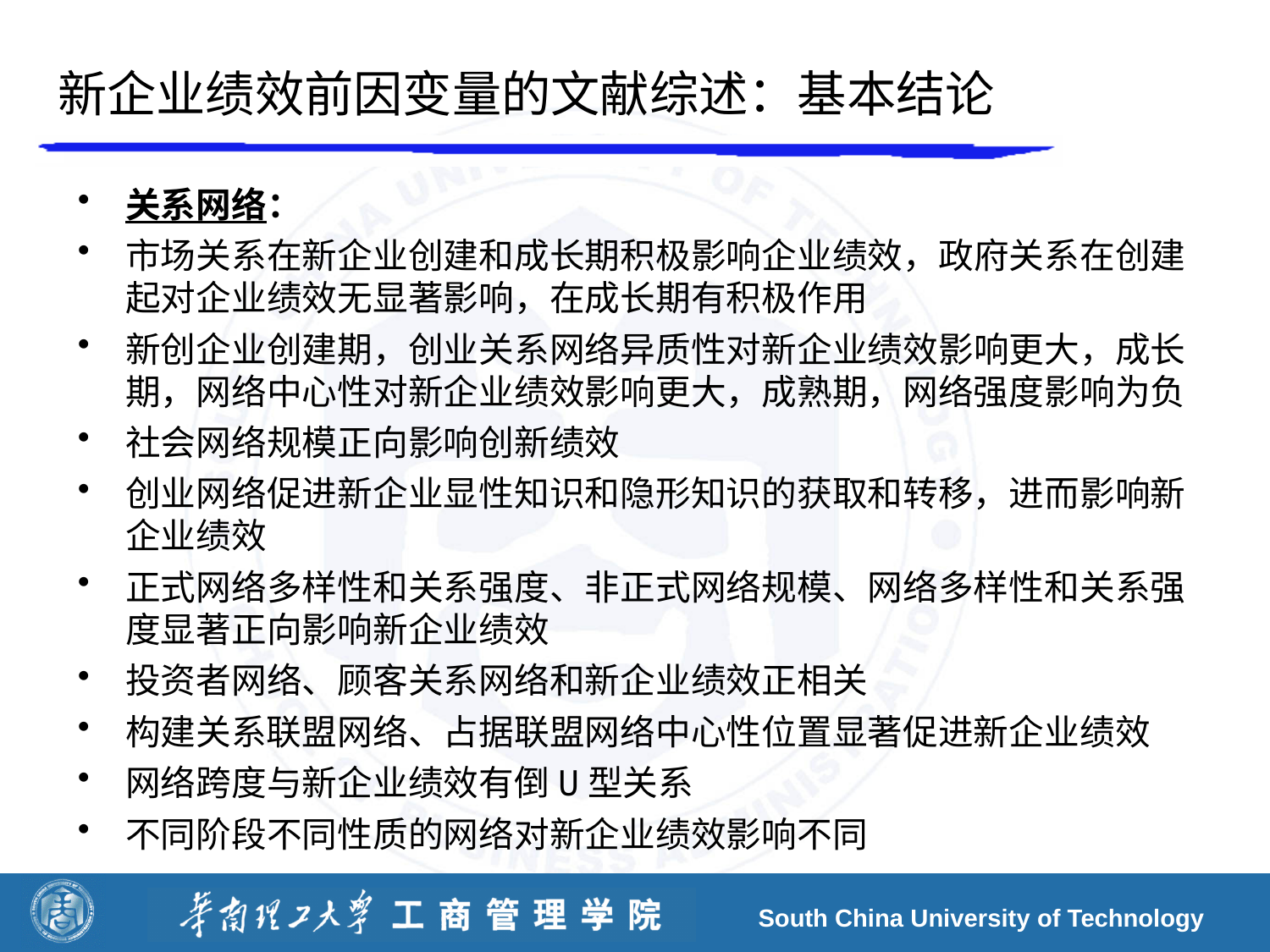

# 新企业绩效前因变量的文献综述：基本结论
关系网络：
市场关系在新企业创建和成长期积极影响企业绩效，政府关系在创建起对企业绩效无显著影响，在成长期有积极作用
新创企业创建期，创业关系网络异质性对新企业绩效影响更大，成长期，网络中心性对新企业绩效影响更大，成熟期，网络强度影响为负
社会网络规模正向影响创新绩效
创业网络促进新企业显性知识和隐形知识的获取和转移，进而影响新企业绩效
正式网络多样性和关系强度、非正式网络规模、网络多样性和关系强度显著正向影响新企业绩效
投资者网络、顾客关系网络和新企业绩效正相关
构建关系联盟网络、占据联盟网络中心性位置显著促进新企业绩效
网络跨度与新企业绩效有倒U型关系
不同阶段不同性质的网络对新企业绩效影响不同

South China University of Technology